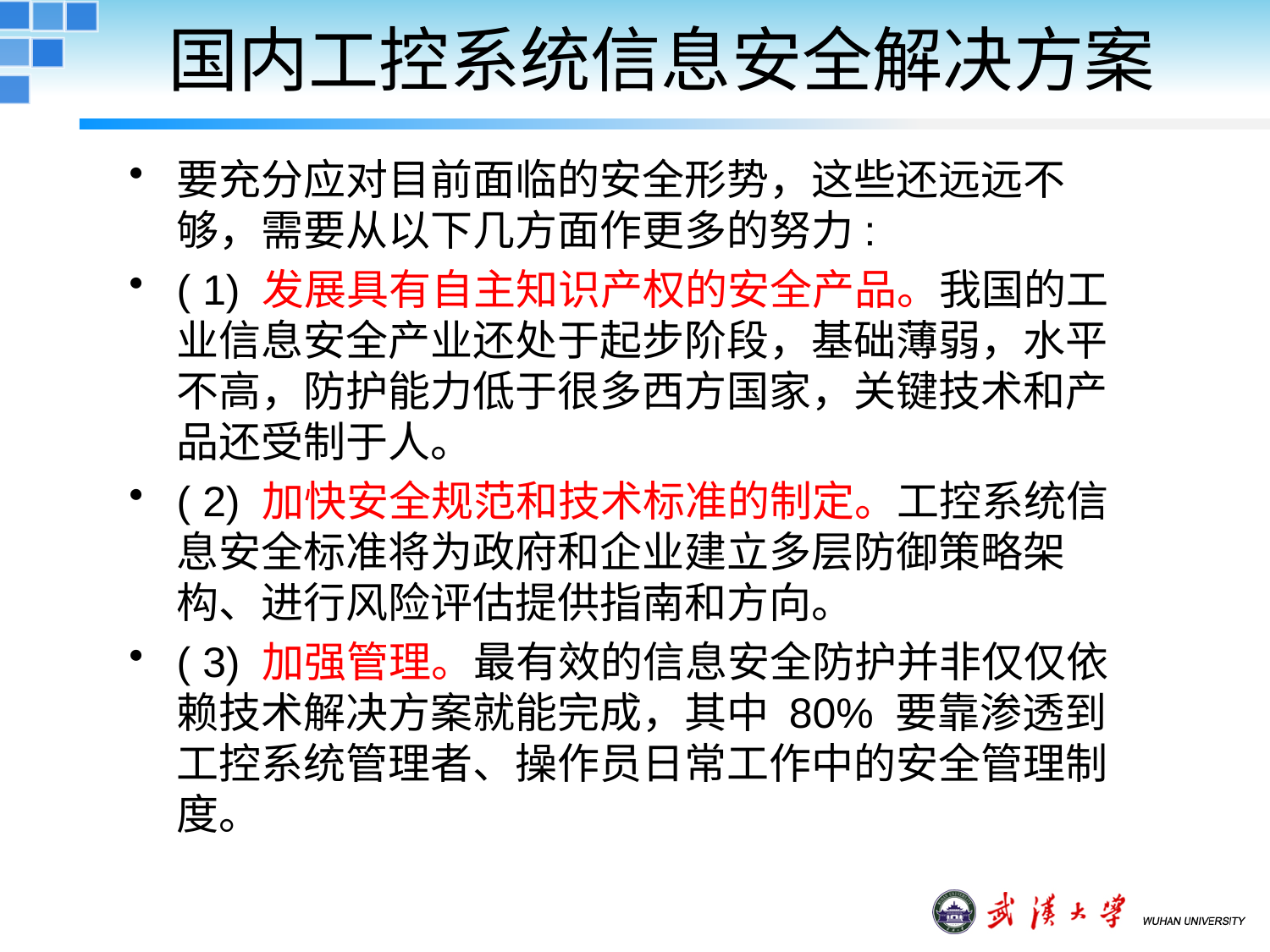

# 国内工控系统信息安全解决方案
要充分应对目前面临的安全形势，这些还远远不够，需要从以下几方面作更多的努力:
( 1) 发展具有自主知识产权的安全产品。我国的工业信息安全产业还处于起步阶段，基础薄弱，水平不高，防护能力低于很多西方国家，关键技术和产品还受制于人。
( 2) 加快安全规范和技术标准的制定。工控系统信息安全标准将为政府和企业建立多层防御策略架构、进行风险评估提供指南和方向。
( 3) 加强管理。最有效的信息安全防护并非仅仅依赖技术解决方案就能完成，其中 80% 要靠渗透到工控系统管理者、操作员日常工作中的安全管理制度。